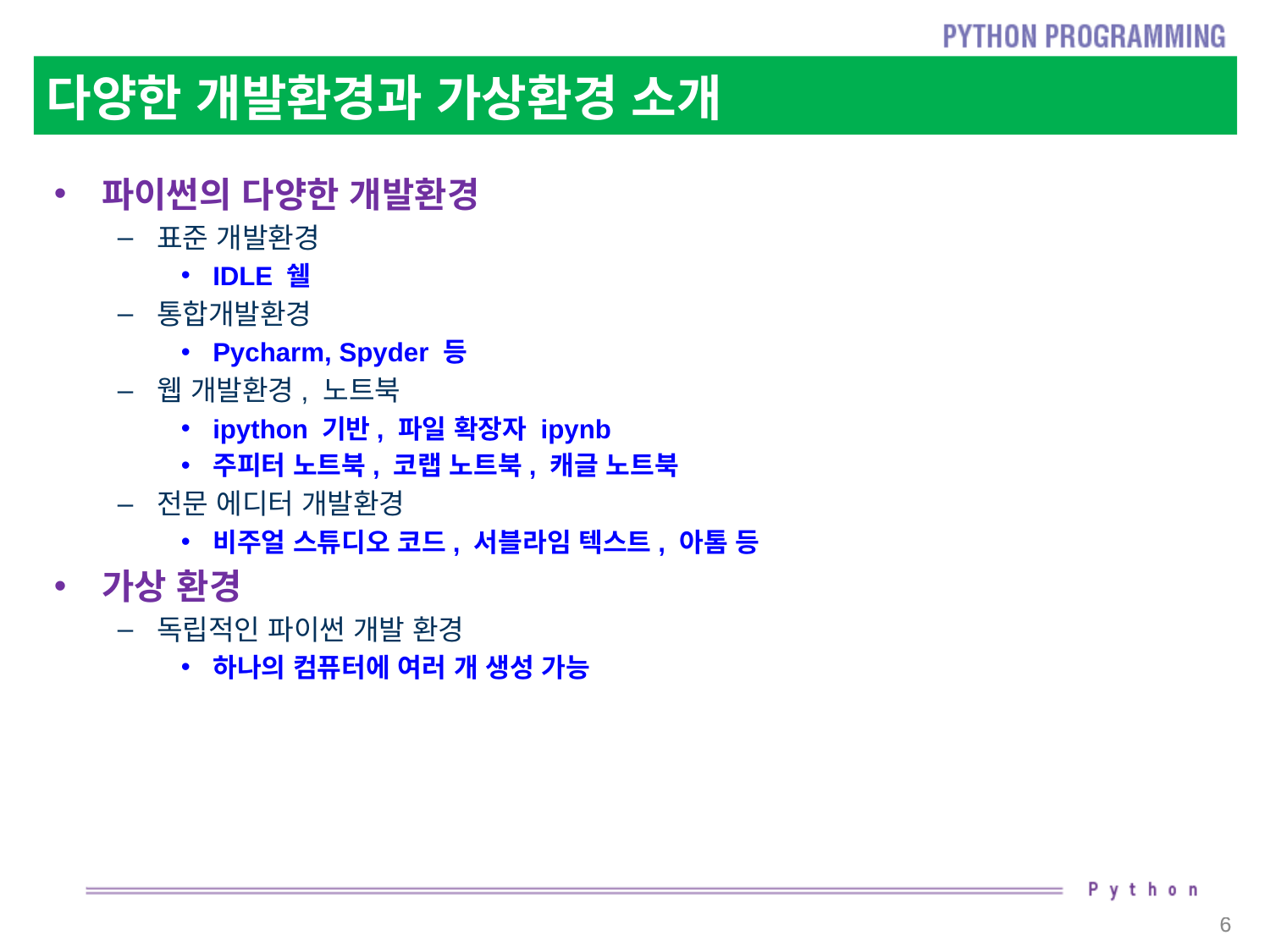

# 다양한 개발환경과 가상환경 소개
파이썬의 다양한 개발환경
표준 개발환경
IDLE 쉘
통합개발환경
Pycharm, Spyder 등
웹 개발환경, 노트북
ipython 기반, 파일 확장자 ipynb
주피터 노트북, 코랩 노트북, 캐글 노트북
전문 에디터 개발환경
비주얼 스튜디오 코드, 서블라임 텍스트, 아톰 등
가상 환경
독립적인 파이썬 개발 환경
하나의 컴퓨터에 여러 개 생성 가능
6